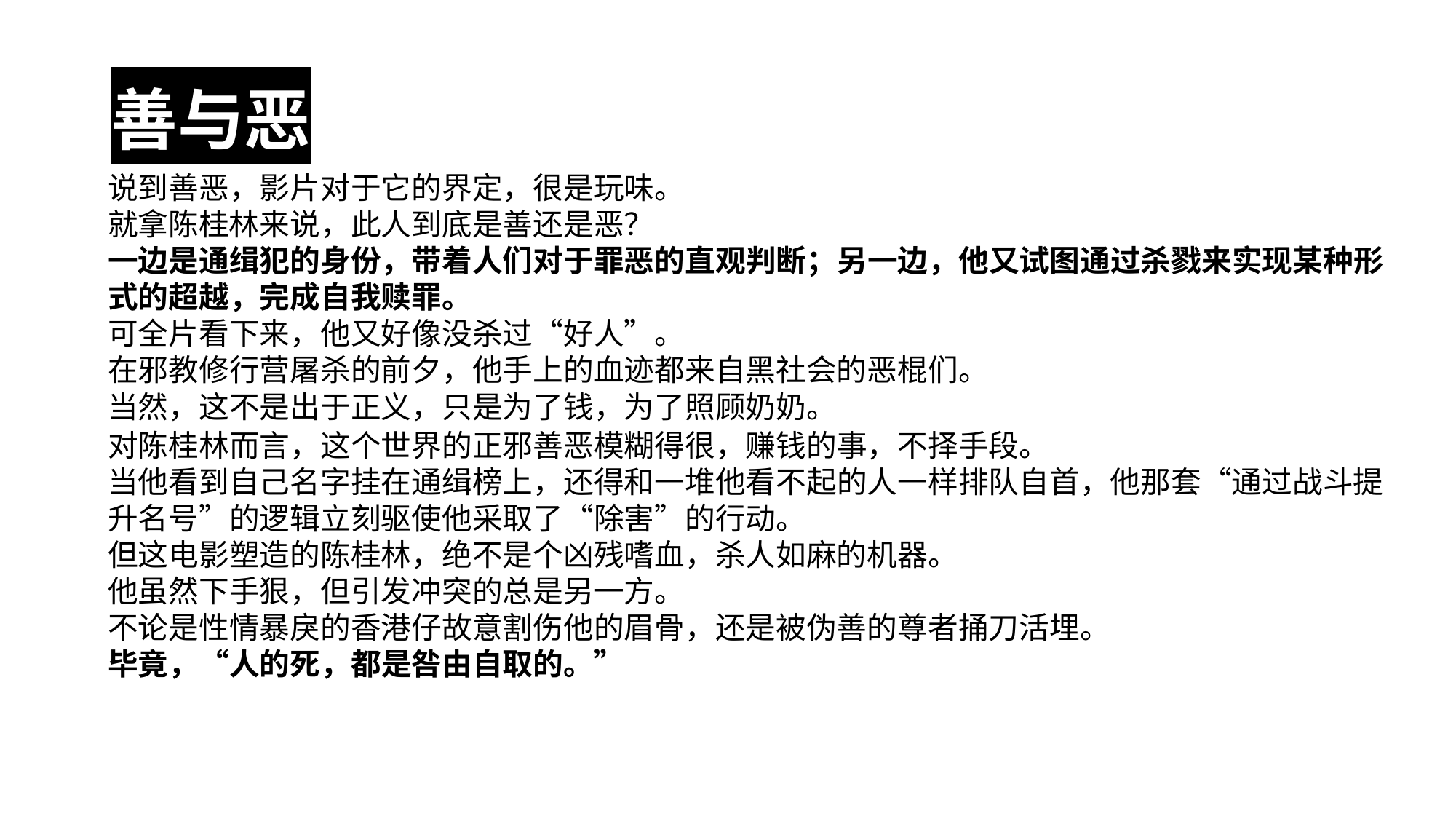

# 善与恶
说到善恶，影片对于它的界定，很是玩味。 
就拿陈桂林来说，此人到底是善还是恶？
一边是通缉犯的身份，带着人们对于罪恶的直观判断；另一边，他又试图通过杀戮来实现某种形式的超越，完成自我赎罪。
可全片看下来，他又好像没杀过“好人”。
在邪教修行营屠杀的前夕，他手上的血迹都来自黑社会的恶棍们。
当然，这不是出于正义，只是为了钱，为了照顾奶奶。
对陈桂林而言，这个世界的正邪善恶模糊得很，赚钱的事，不择手段。
当他看到自己名字挂在通缉榜上，还得和一堆他看不起的人一样排队自首，他那套“通过战斗提升名号”的逻辑立刻驱使他采取了“除害”的行动。
但这电影塑造的陈桂林，绝不是个凶残嗜血，杀人如麻的机器。
他虽然下手狠，但引发冲突的总是另一方。
不论是性情暴戾的香港仔故意割伤他的眉骨，还是被伪善的尊者捅刀活埋。
毕竟，“人的死，都是咎由自取的。”